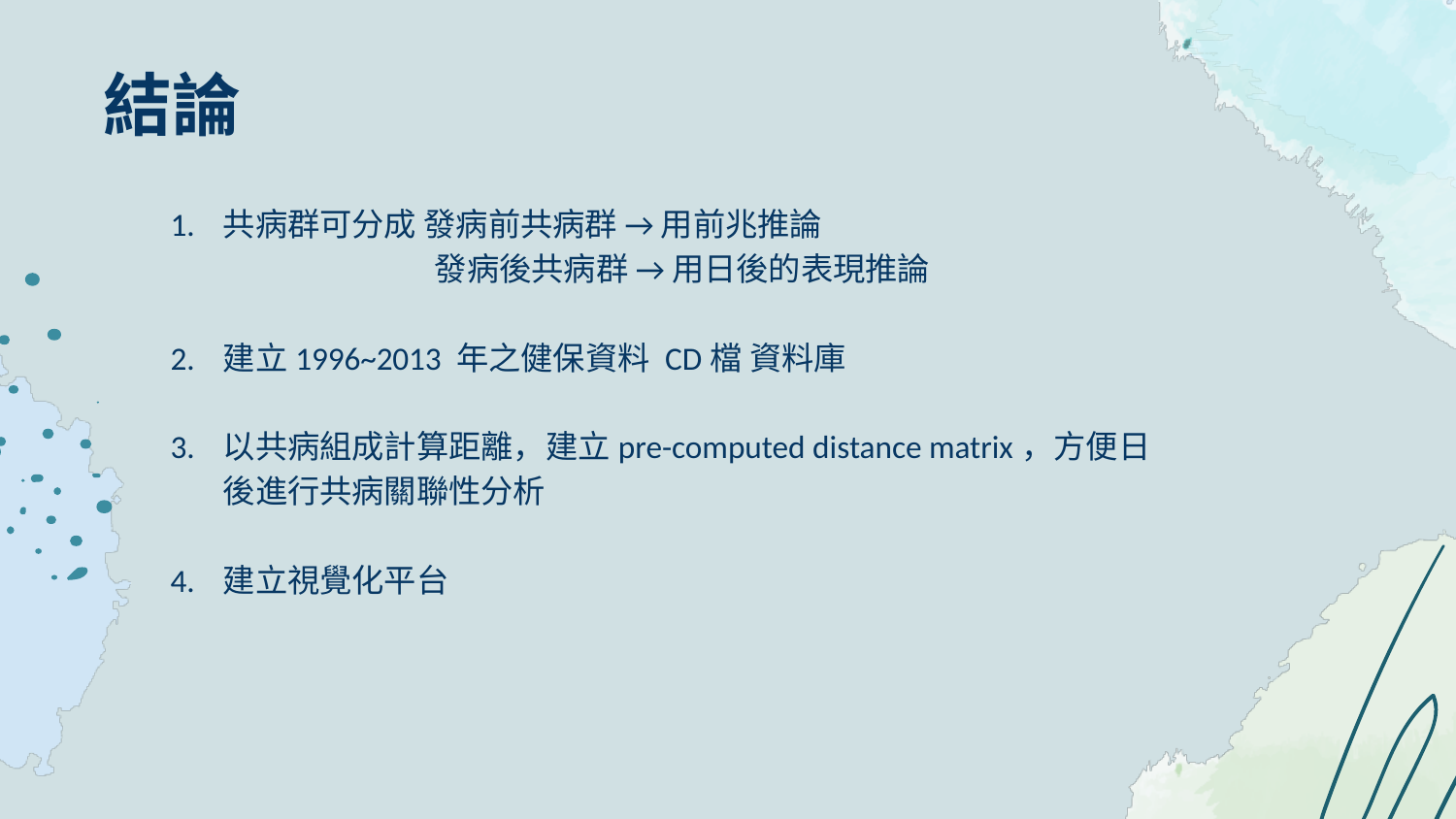

結論
共病群可分成 發病前共病群 → 用前兆推論
        發病後共病群 → 用日後的表現推論

建立1996~2013 年之健保資料 CD檔 資料庫

以共病組成計算距離，建立pre-computed distance matrix，方便日後進行共病關聯性分析

建立視覺化平台